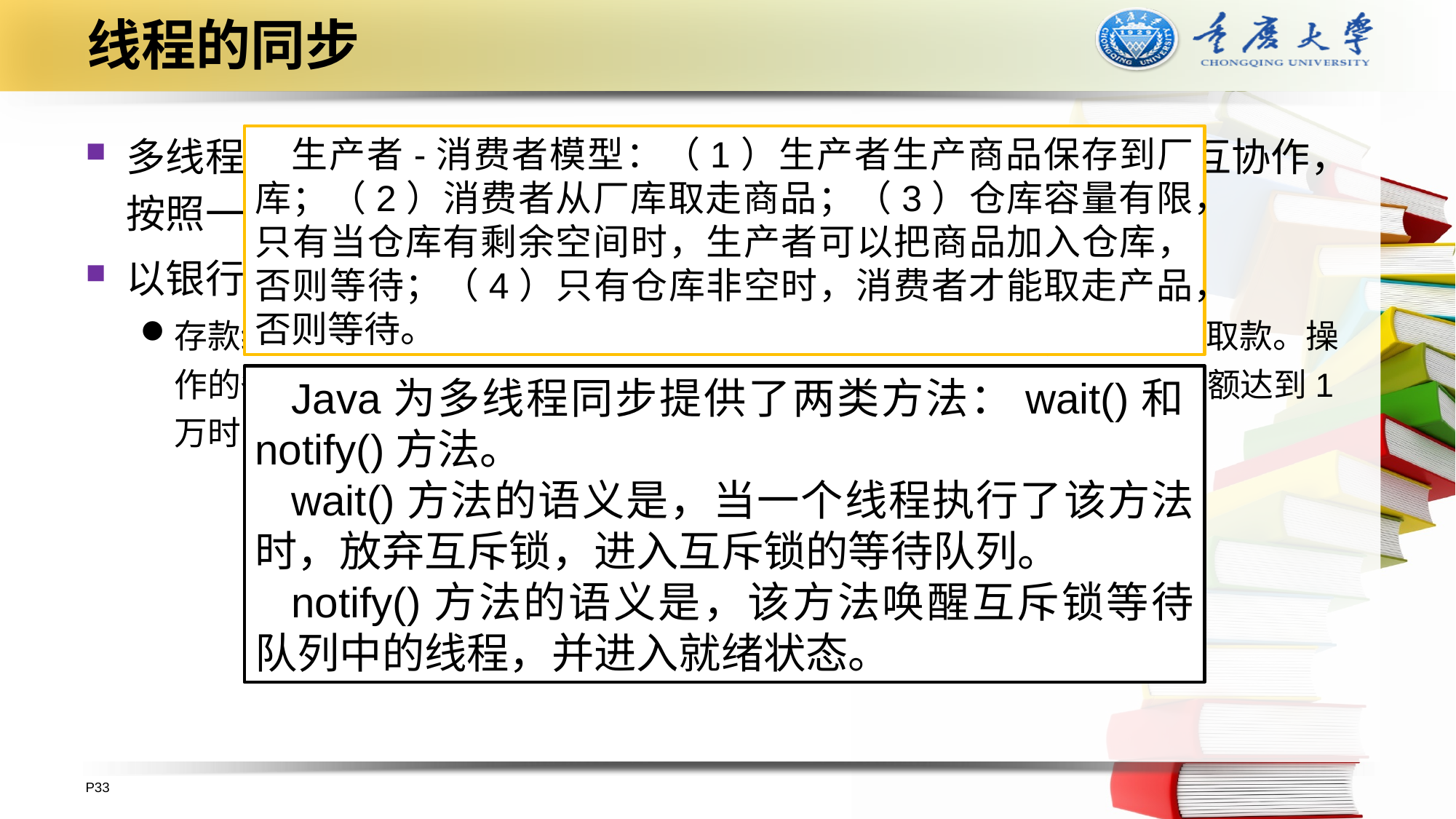

# 线程的同步
多线程并发工作时，有的时候需要互斥，有的时候需要他们相互协作，按照一定的步骤共同完成任务。
以银行账号为例，有两类线程：
存款线程和取款线程。存款线程负责向账号存款，取款线程负责从账号取款。操作的条件是：当账户余额为0时，不能取款，取款线程等待；当账户余额达到1万时，不能继续存款，存款线程等待。

生产者-消费者模型：（1）生产者生产商品保存到厂库；（2）消费者从厂库取走商品；（3）仓库容量有限，只有当仓库有剩余空间时，生产者可以把商品加入仓库，否则等待；（4）只有仓库非空时，消费者才能取走产品，否则等待。
Java为多线程同步提供了两类方法：wait()和notify()方法。
wait()方法的语义是，当一个线程执行了该方法时，放弃互斥锁，进入互斥锁的等待队列。
notify()方法的语义是，该方法唤醒互斥锁等待队列中的线程，并进入就绪状态。
P33